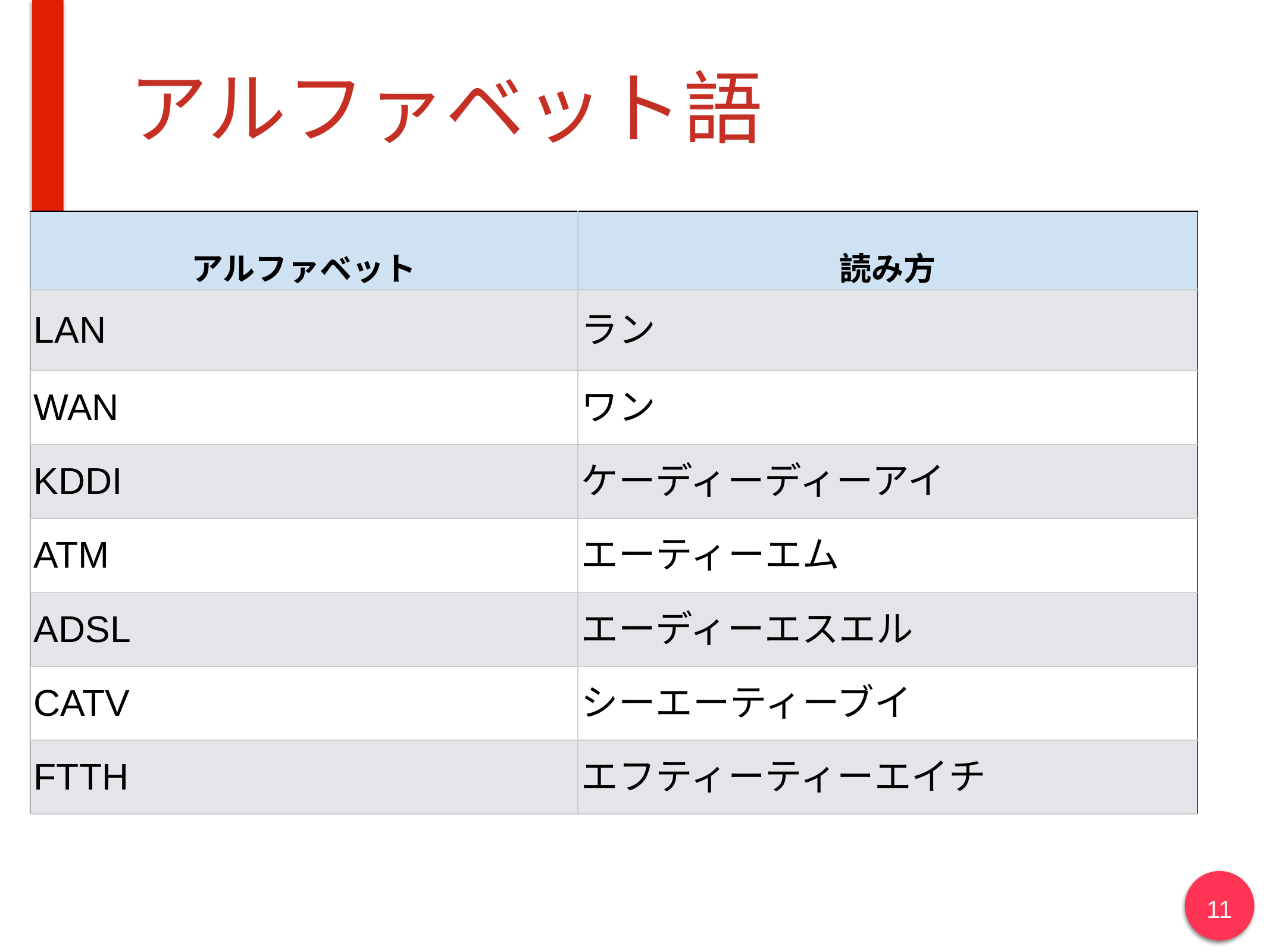

# アルファベット語
| アルファベット | 読み方 |
| --- | --- |
| LAN | ラン |
| WAN | ワン |
| KDDI | ケーディーディーアイ |
| ATM | エーティーエム |
| ADSL | エーディーエスエル |
| CATV | シーエーティーブイ |
| FTTH | エフティーティーエイチ |
11